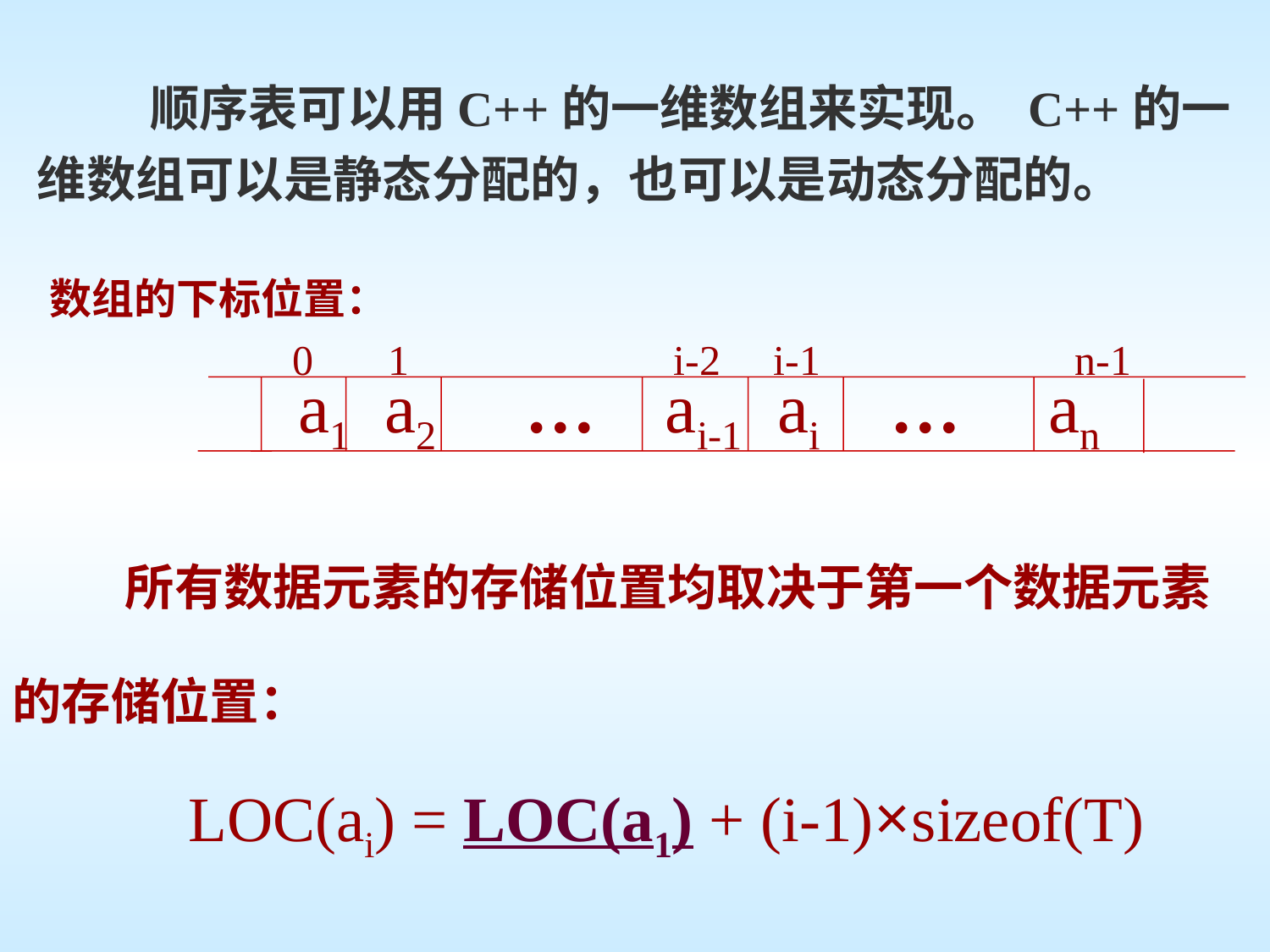

顺序表可以用C++的一维数组来实现。 C++的一维数组可以是静态分配的，也可以是动态分配的。

数组的下标位置：
                       0       1                         i-2     i-1                        n-1
 a1  a2     …    ai-1  ai    …     an

         所有数据元素的存储位置均取决于第一个数据元素的存储位置：
          LOC(ai) = LOC(a1) + (i-1)×sizeof(T)